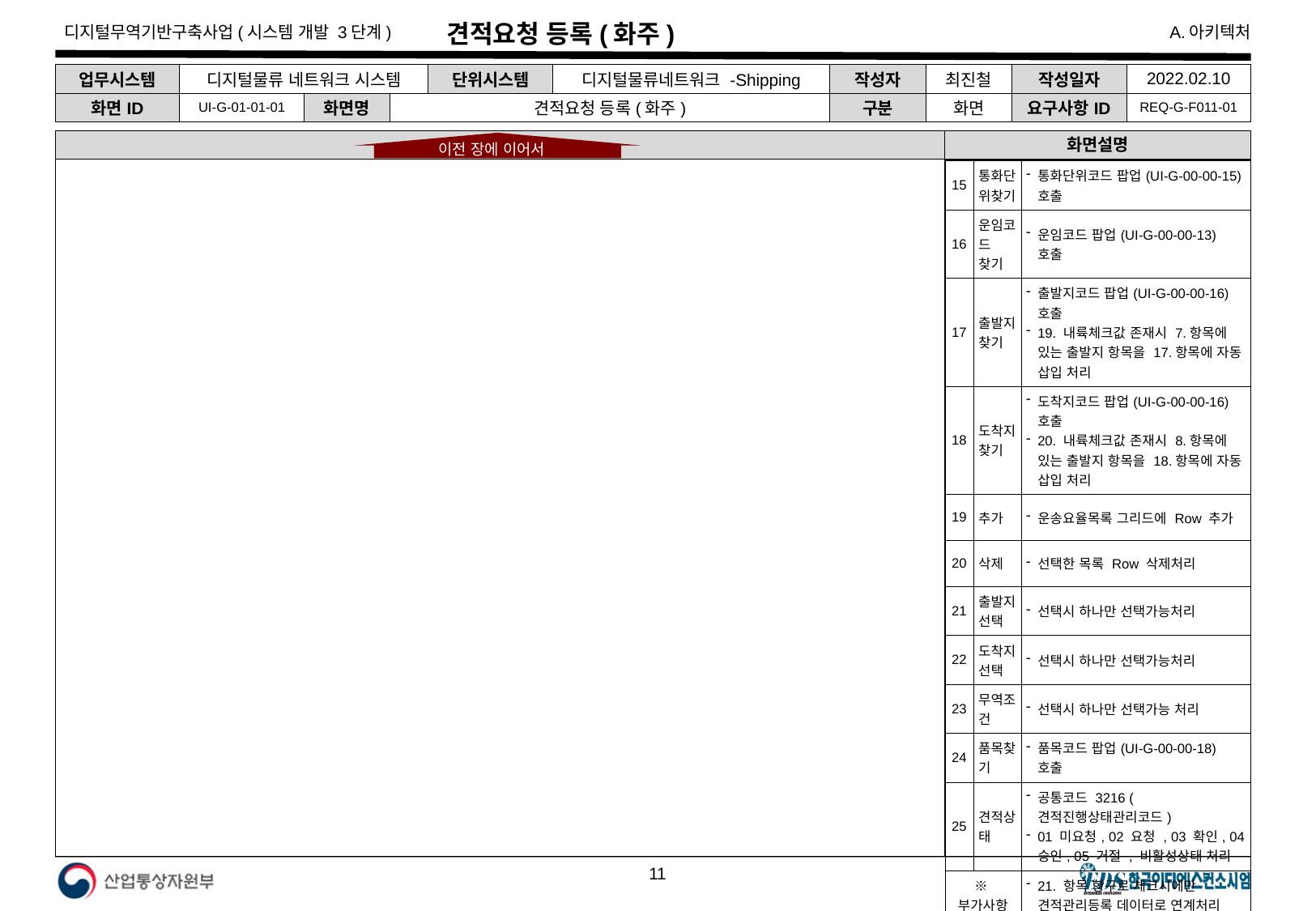

# 견적요청 등록(화주)
| 업무시스템 | 디지털물류 네트워크 시스템 |  |  | 단위시스템 | 디지털물류네트워크 -Shipping | 작성자 | 최진철 | 작성일자 | 2022.02.10 |
| --- | --- | --- | --- | --- | --- | --- | --- | --- | --- |
| 화면ID | UI-G-01-01-01 | 화면명 | 견적요청 등록(화주) |  |  | 구분 | 화면 | 요구사항ID | REQ-G-F011-01 |
견적요청 등록
화면설명

이전 장에 이어서

| 15 | 통화단위찾기 | 통화단위코드 팝업(UI-G-00-00-15) 호출 |
| --- | --- | --- |
| 16 | 운임코드 찾기 | 운임코드 팝업(UI-G-00-00-13) 호출 |
| 17 | 출발지찾기 | 출발지코드 팝업(UI-G-00-00-16) 호출 19. 내륙체크값 존재시 7.항목에 있는 출발지 항목을 17.항목에 자동 삽입 처리 |
| 18 | 도착지찾기 | 도착지코드 팝업(UI-G-00-00-16) 호출 20. 내륙체크값 존재시 8.항목에 있는 출발지 항목을 18.항목에 자동 삽입 처리 |
| 19 | 추가 | 운송요율목록 그리드에 Row 추가 |
| 20 | 삭제 | 선택한 목록 Row 삭제처리 |
| 21 | 출발지선택 | 선택시 하나만 선택가능처리 |
| 22 | 도착지선택 | 선택시 하나만 선택가능처리 |
| 23 | 무역조건 | 선택시 하나만 선택가능 처리 |
| 24 | 품목찾기 | 품목코드 팝업(UI-G-00-00-18) 호출 |
| 25 | 견적상태 | 공통코드 3216 (견적진행상태관리코드) 01 미요청, 02 요청 , 03 확인, 04 승인, 05 거절 , 비활성상태 처리 |
| ※부가사항 |  | 21. 항목 항구로 체크시에만 견적관리등록 데이터로 연계처리 |
|  | ※ 보안체크 SR1-1. DBMS 조회 및 결과 검증 : SQL 삽입 차단(mybatis $ 사용불가 #만 사용) SR1-5. 웹 서비스 요청 및 결과 검증 : 크로스사이트스크립트(XSS) 차단(공통필터적용) SR3-1. 예외처리 : 에러 시 시스템 정보 노출차단(에러 시 오류페이지 이동 공통 적용) SR1-10 업로드·다운로드 파일 검증 : 업로드 파일 용량, 건수, 확장자 제한(5건, 10mb 허용, 확장자 xls, xlsx, txt, jpg, gif, png, ppt, pptx, pdf, doc, docx, hwp 허용) |  |